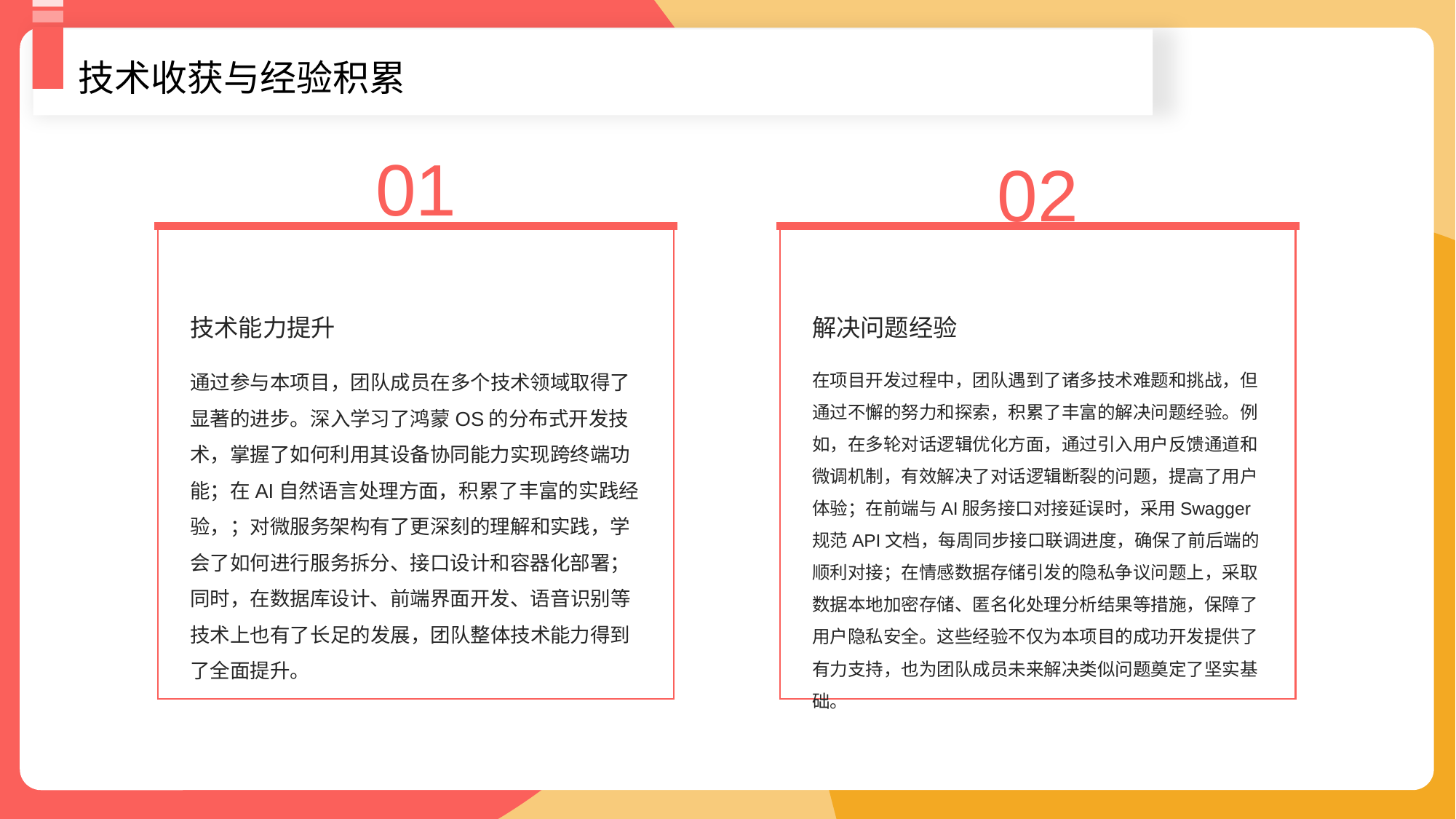

技术收获与经验积累
01
02

技术能力提升
解决问题经验
通过参与本项目，团队成员在多个技术领域取得了显著的进步。深入学习了鸿蒙OS的分布式开发技术，掌握了如何利用其设备协同能力实现跨终端功能；在AI自然语言处理方面，积累了丰富的实践经验，；对微服务架构有了更深刻的理解和实践，学会了如何进行服务拆分、接口设计和容器化部署；同时，在数据库设计、前端界面开发、语音识别等技术上也有了长足的发展，团队整体技术能力得到了全面提升。
在项目开发过程中，团队遇到了诸多技术难题和挑战，但通过不懈的努力和探索，积累了丰富的解决问题经验。例如，在多轮对话逻辑优化方面，通过引入用户反馈通道和微调机制，有效解决了对话逻辑断裂的问题，提高了用户体验；在前端与AI服务接口对接延误时，采用Swagger规范API文档，每周同步接口联调进度，确保了前后端的顺利对接；在情感数据存储引发的隐私争议问题上，采取数据本地加密存储、匿名化处理分析结果等措施，保障了用户隐私安全。这些经验不仅为本项目的成功开发提供了有力支持，也为团队成员未来解决类似问题奠定了坚实基础。